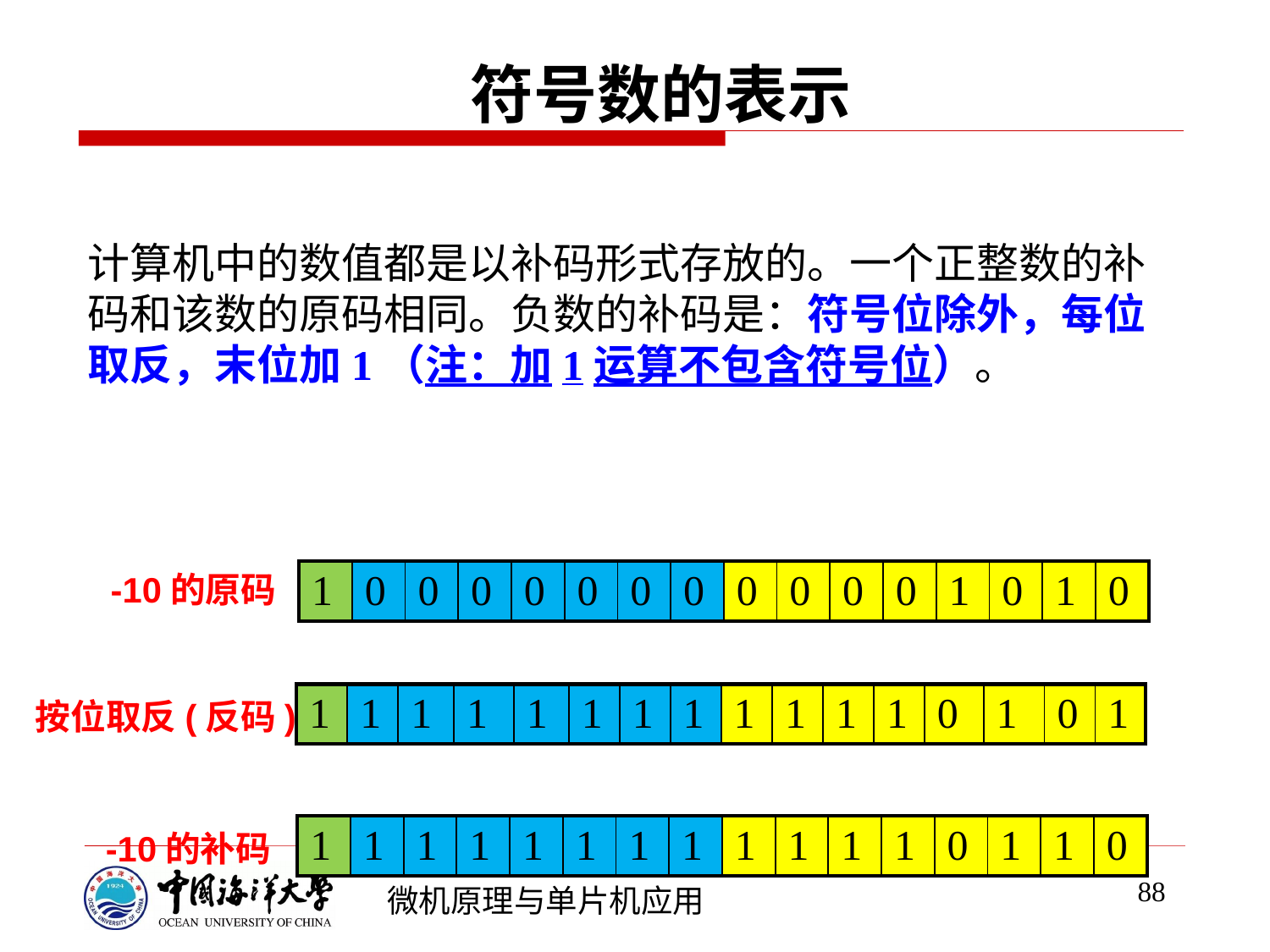

# 符号数的表示
计算机中的数值都是以补码形式存放的。一个正整数的补码和该数的原码相同。负数的补码是：符号位除外，每位取反，末位加1（注：加1运算不包含符号位）。

-10的原码
| 1 | 0 | 0 | 0 | 0 | 0 | 0 | 0 | 0 | 0 | 0 | 0 | 1 | 0 | 1 | 0 |
| --- | --- | --- | --- | --- | --- | --- | --- | --- | --- | --- | --- | --- | --- | --- | --- |
| 1 | 1 | 1 | 1 | 1 | 1 | 1 | 1 | 1 | 1 | 1 | 1 | 0 | 1 | 0 | 1 |
| --- | --- | --- | --- | --- | --- | --- | --- | --- | --- | --- | --- | --- | --- | --- | --- |
按位取反(反码)
| 1 | 1 | 1 | 1 | 1 | 1 | 1 | 1 | 1 | 1 | 1 | 1 | 0 | 1 | 1 | 0 |
| --- | --- | --- | --- | --- | --- | --- | --- | --- | --- | --- | --- | --- | --- | --- | --- |
-10的补码
88